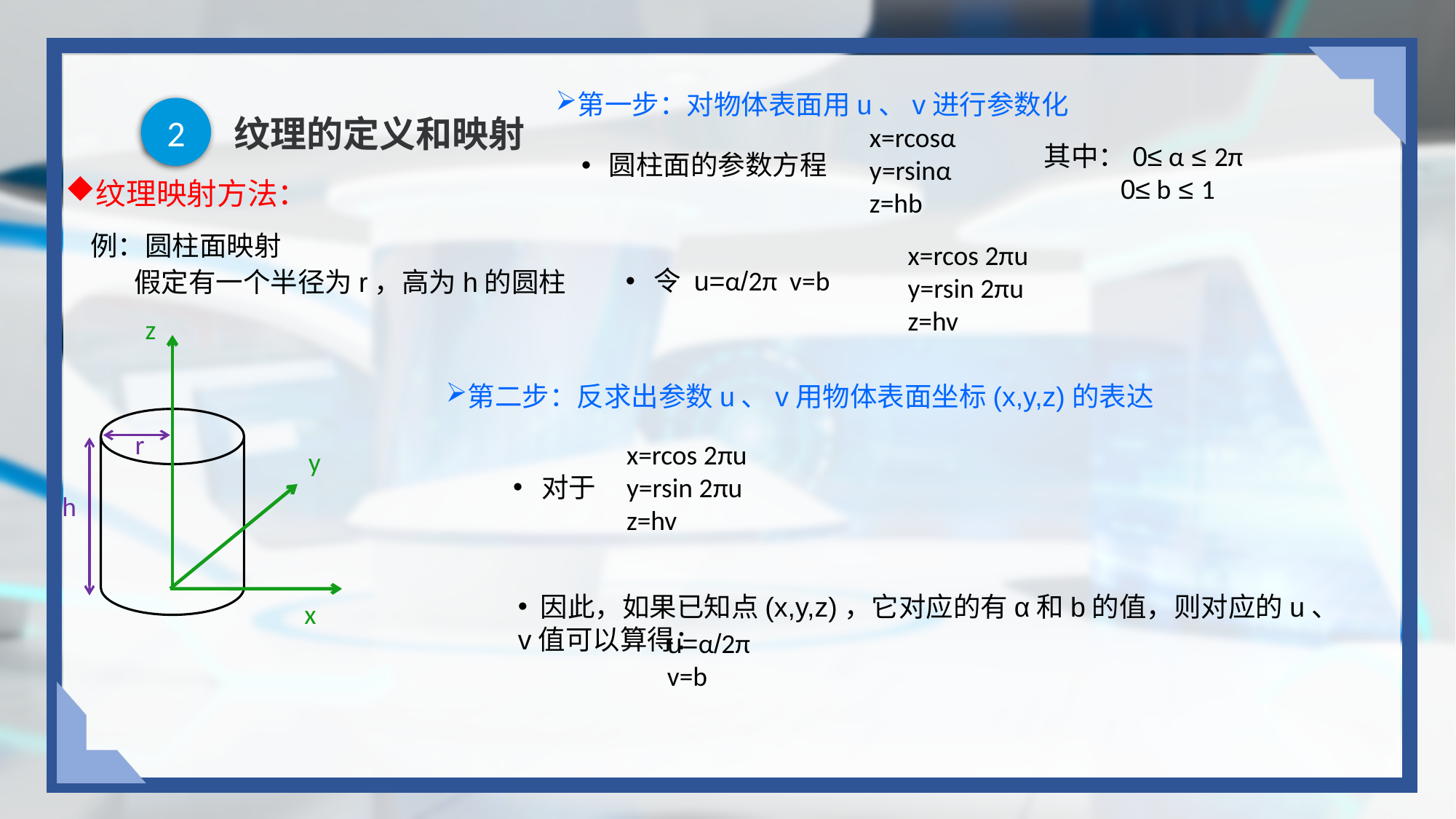

第一步：对物体表面用u、v进行参数化
2
# 纹理的定义和映射
x=rcosα
y=rsinα
z=hb
其中：0≤ α ≤ 2π
          0≤ b ≤ 1

圆柱面的参数方程

纹理映射方法：
例：圆柱面映射
      假定有一个半径为r，高为h的圆柱
x=rcos 2πu
y=rsin 2πu
z=hv
  令 u=α/2π  v=b
z
第二步：反求出参数u、v用物体表面坐标(x,y,z)的表达

r
x=rcos 2πu
y=rsin 2πu
z=hv
y
  对于

h
 因此，如果已知点(x,y,z)，它对应的有α和b的值，则对应的u、v值可以算得：

x
u=α/2π
v=b